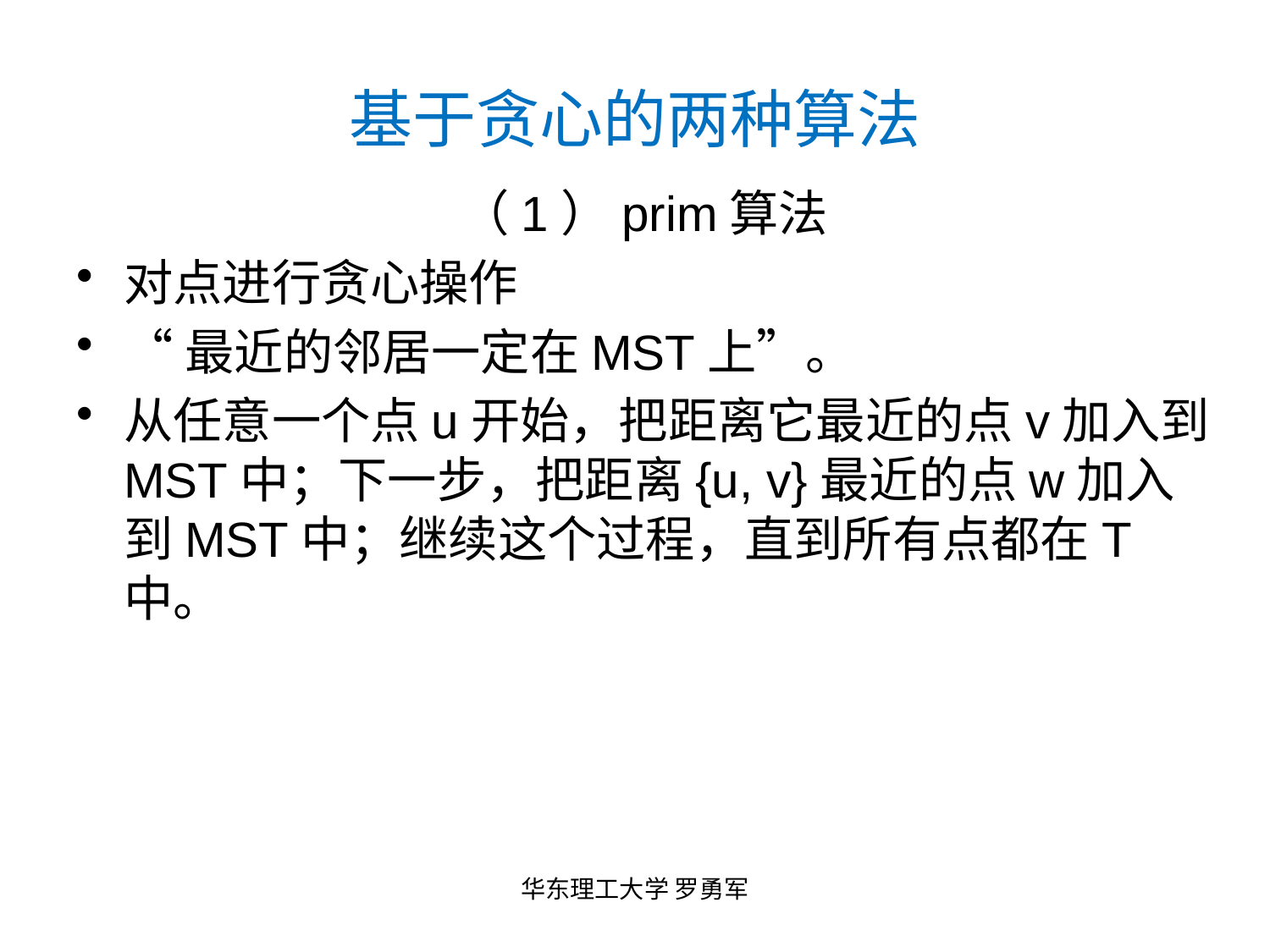

# 基于贪心的两种算法
（1）prim算法
对点进行贪心操作
“最近的邻居一定在MST上”。
从任意一个点u开始，把距离它最近的点v加入到MST中；下一步，把距离{u, v}最近的点w加入到MST中；继续这个过程，直到所有点都在T中。
华东理工大学 罗勇军